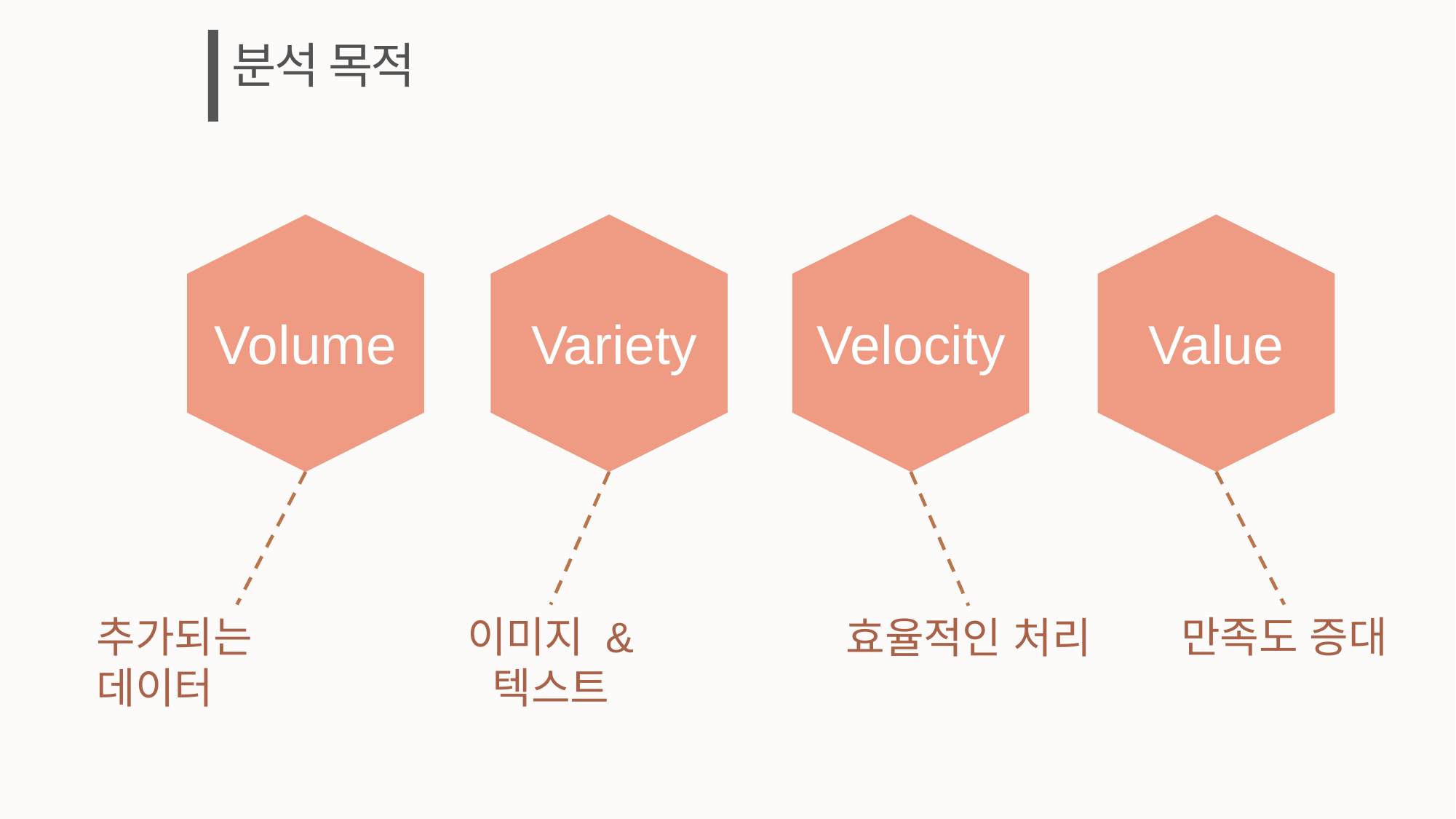

분석 목적

Volume

Variety

Velocity

Value
추가되는 데이터
이미지 & 텍스트
만족도 증대
효율적인 처리